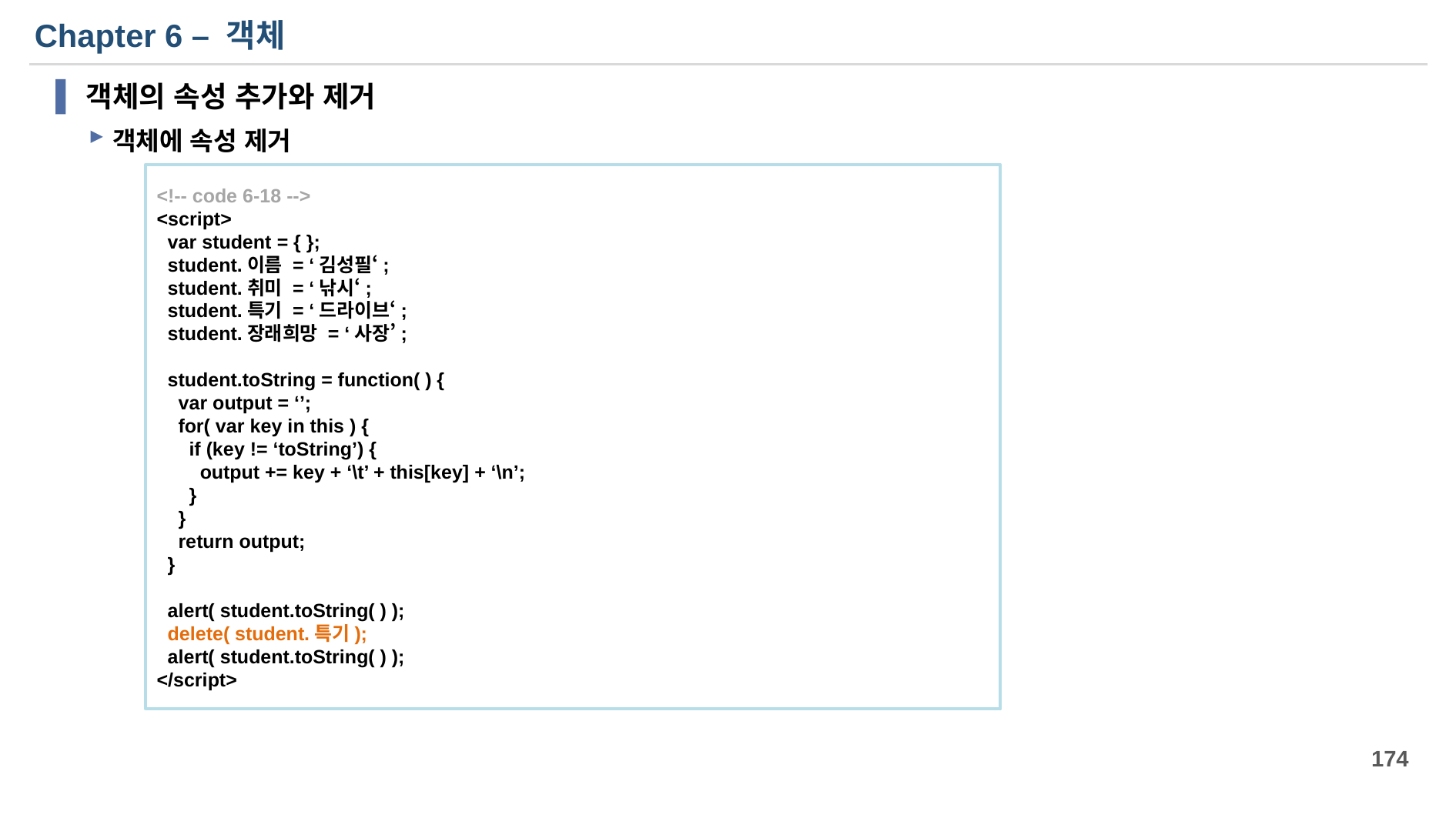

# Chapter 6 – 객체
객체의 속성 추가와 제거
객체에 속성 제거
<!-- code 6-18 -->
<script>
  var student = { };
  student.이름 = ‘김성필‘;
  student.취미 = ‘낚시‘;
  student.특기 = ‘드라이브‘;
  student.장래희망 = ‘사장’;

  student.toString = function( ) {
    var output = ‘’;
    for( var key in this ) {
      if (key != ‘toString’) {
        output += key + ‘\t’ + this[key] + ‘\n’;
      }
    }
    return output;
  }

  alert( student.toString( ) );
  delete( student.특기);
  alert( student.toString( ) );
</script>
174